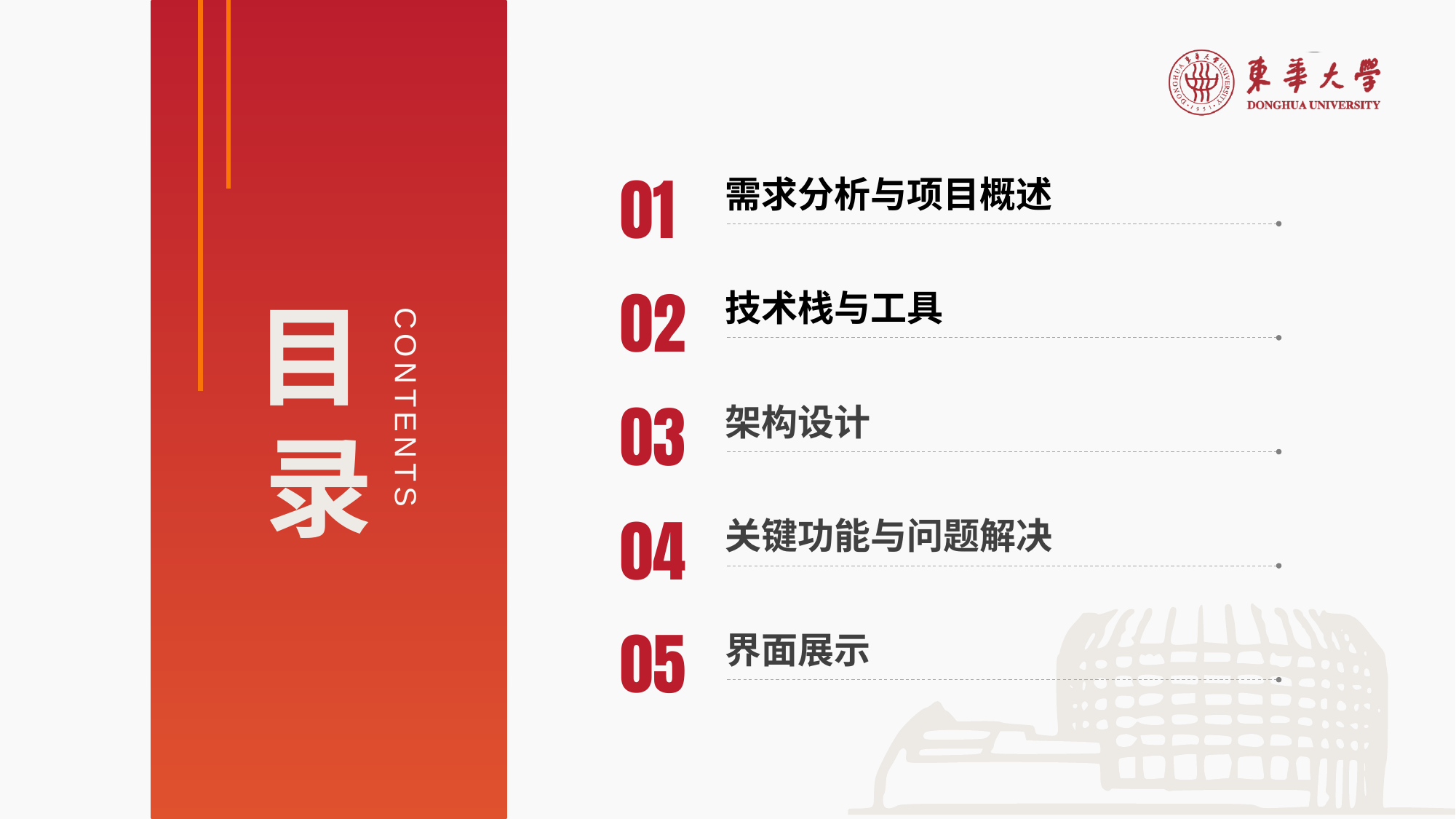

需求分析与项目概述
01
技术栈与工具
02
架构设计
03
关键功能与问题解决
04
界面展示
05